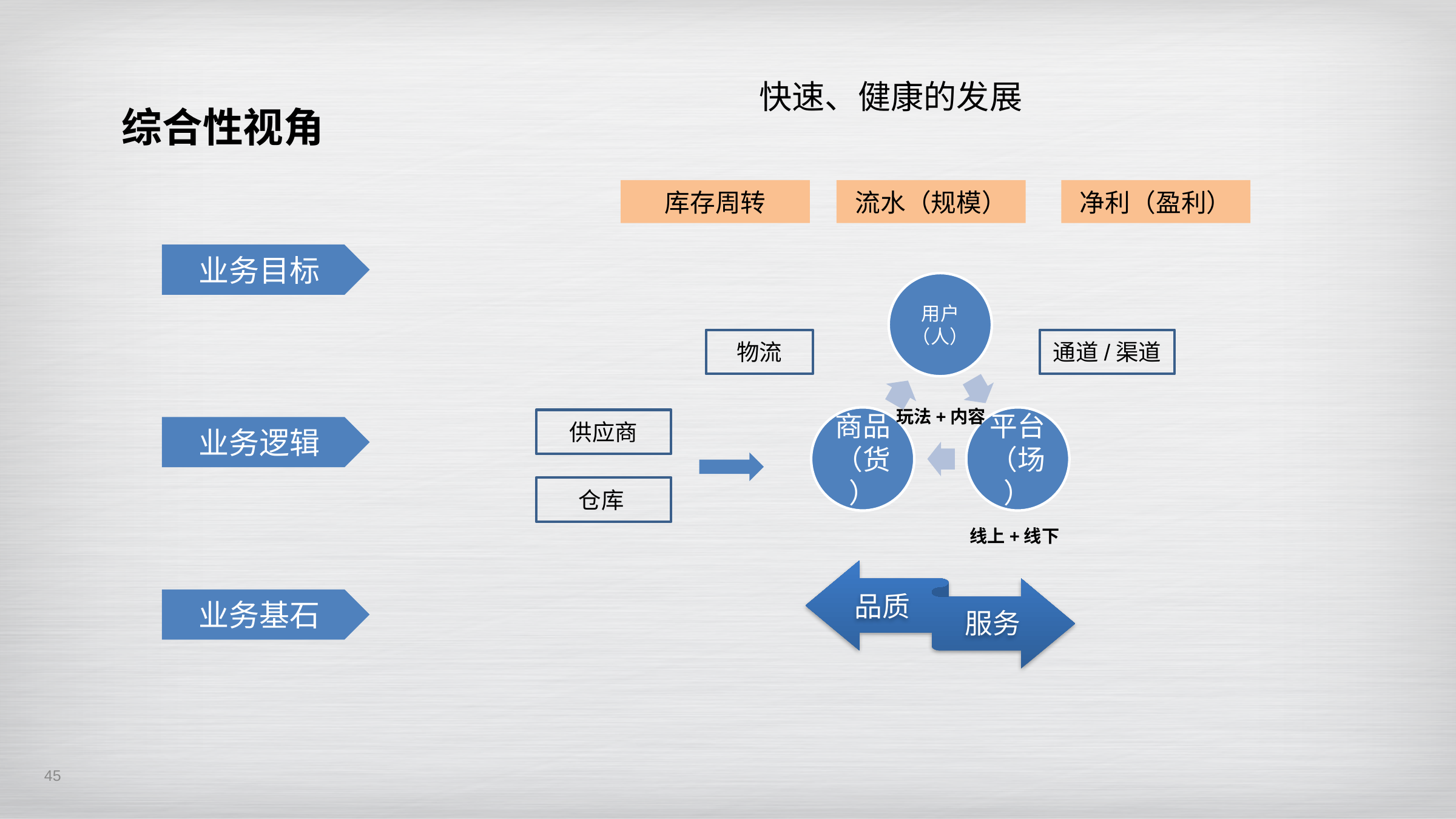

快速、健康的发展
综合性视角
库存周转
流水（规模）
净利（盈利）
业务目标
用户（人）

平台（场）

商品（货）

物流
通道/渠道
玩法+内容
供应商
业务逻辑

仓库
线上+线下
品质
服务
业务基石